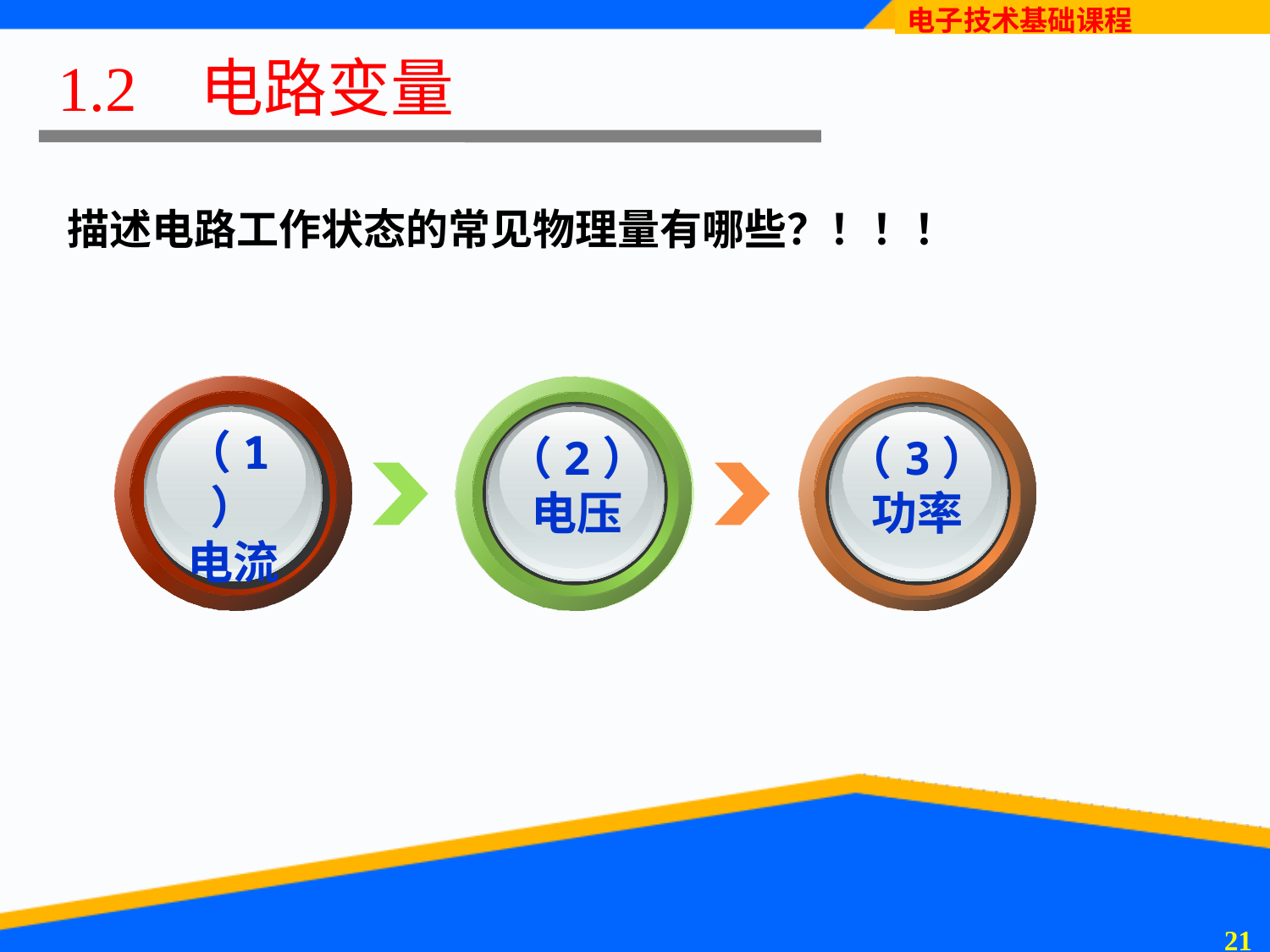

# 1.2   电路变量
描述电路工作状态的常见物理量有哪些？！！！

（1）
电流
（2）
电压
（3）
功率

21